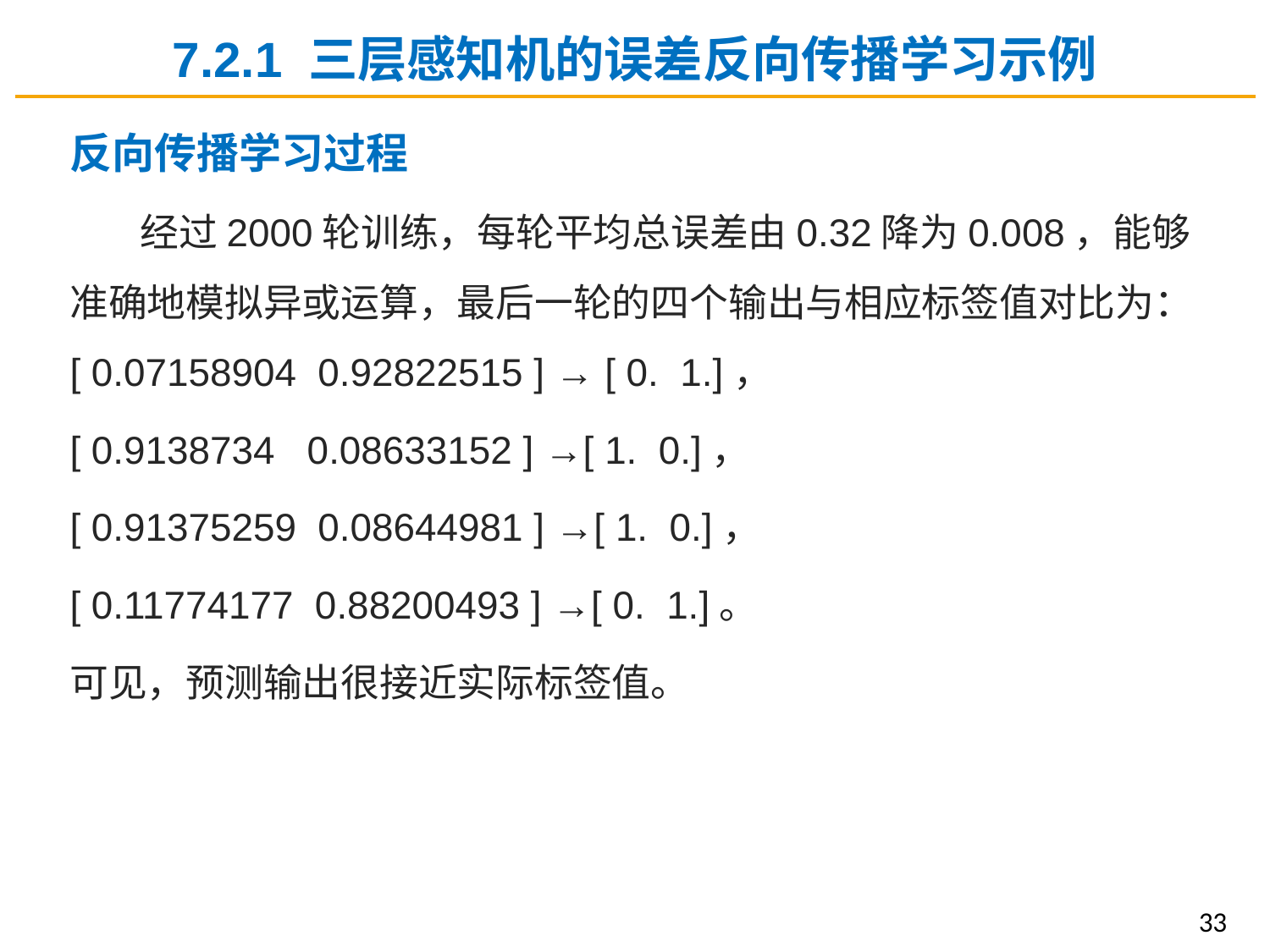

7.2.1 三层感知机的误差反向传播学习示例
反向传播学习过程
       经过2000轮训练，每轮平均总误差由0.32降为0.008，能够准确地模拟异或运算，最后一轮的四个输出与相应标签值对比为：[ 0.07158904  0.92822515 ] → [ 0.  1.]，
[ 0.9138734   0.08633152 ] →[ 1.  0.]，
[ 0.91375259  0.08644981 ] →[ 1.  0.]，
[ 0.11774177  0.88200493 ] →[ 0.  1.]。
可见，预测输出很接近实际标签值。
33